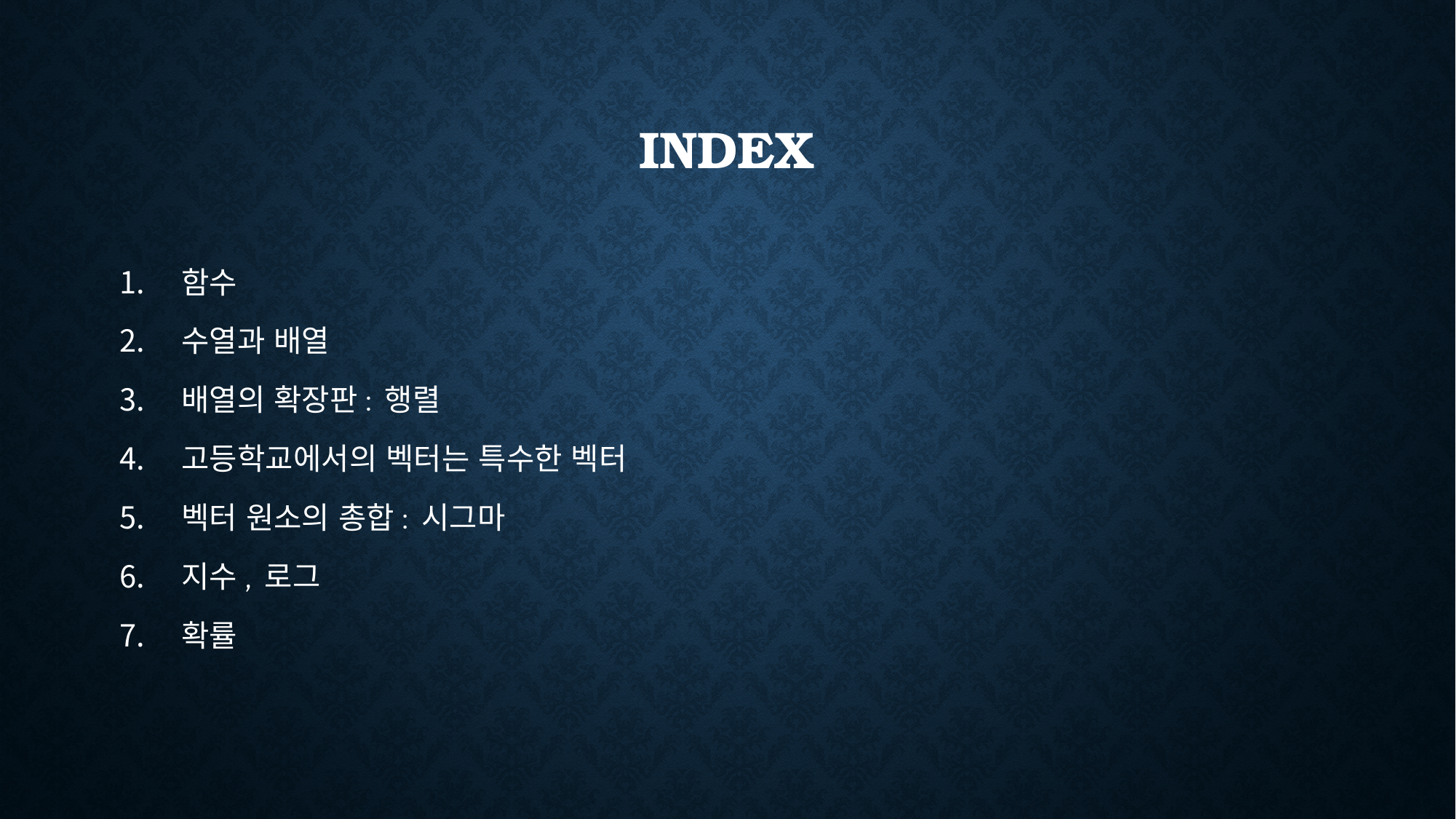

# Index
함수
수열과 배열
배열의 확장판: 행렬
고등학교에서의 벡터는 특수한 벡터
벡터 원소의 총합: 시그마
지수, 로그
확률